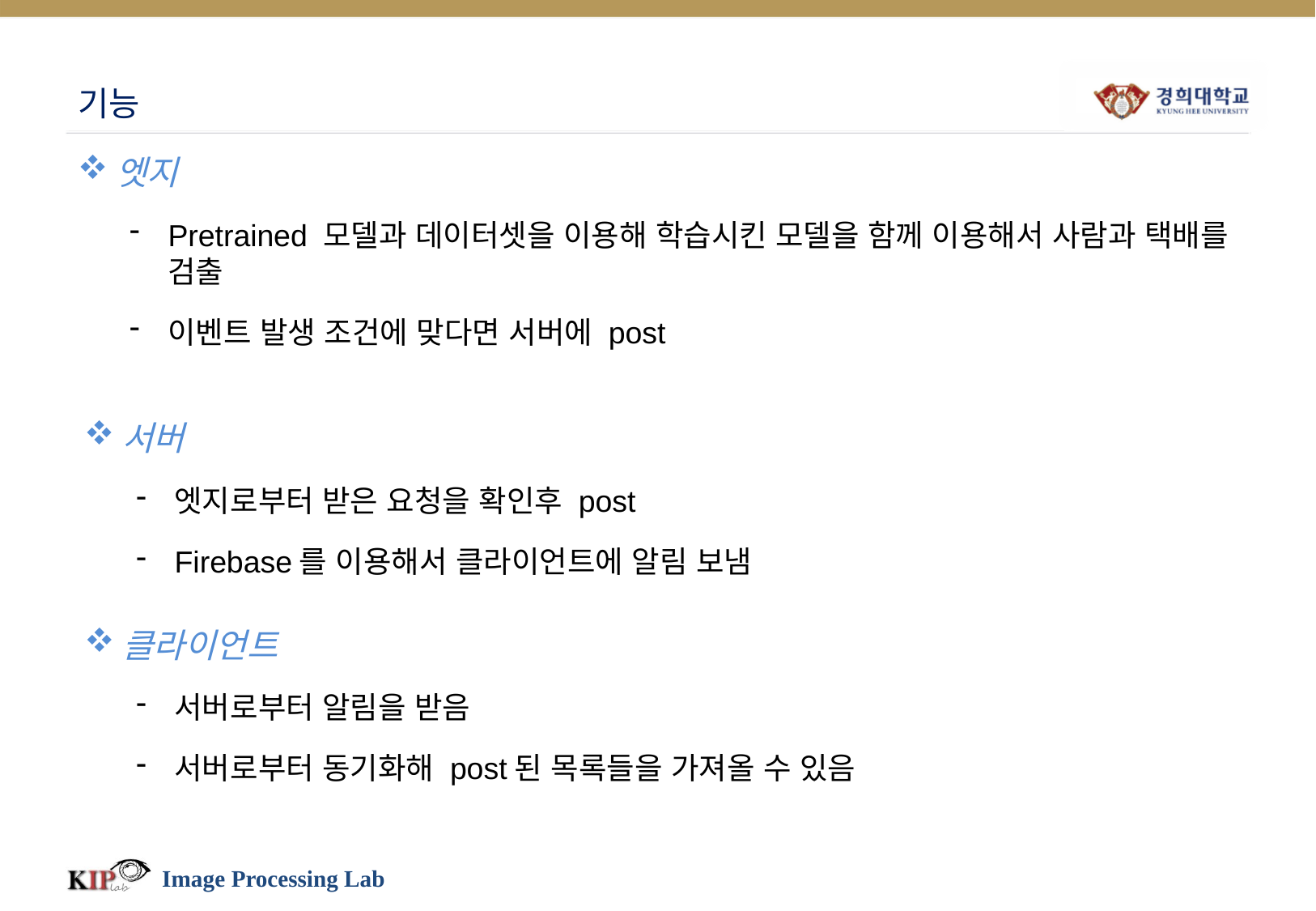

# 기능
엣지
Pretrained 모델과 데이터셋을 이용해 학습시킨 모델을 함께 이용해서 사람과 택배를 검출
이벤트 발생 조건에 맞다면 서버에 post

서버
엣지로부터 받은 요청을 확인후 post
Firebase를 이용해서 클라이언트에 알림 보냄
클라이언트
서버로부터 알림을 받음
서버로부터 동기화해 post된 목록들을 가져올 수 있음
Image Processing Lab